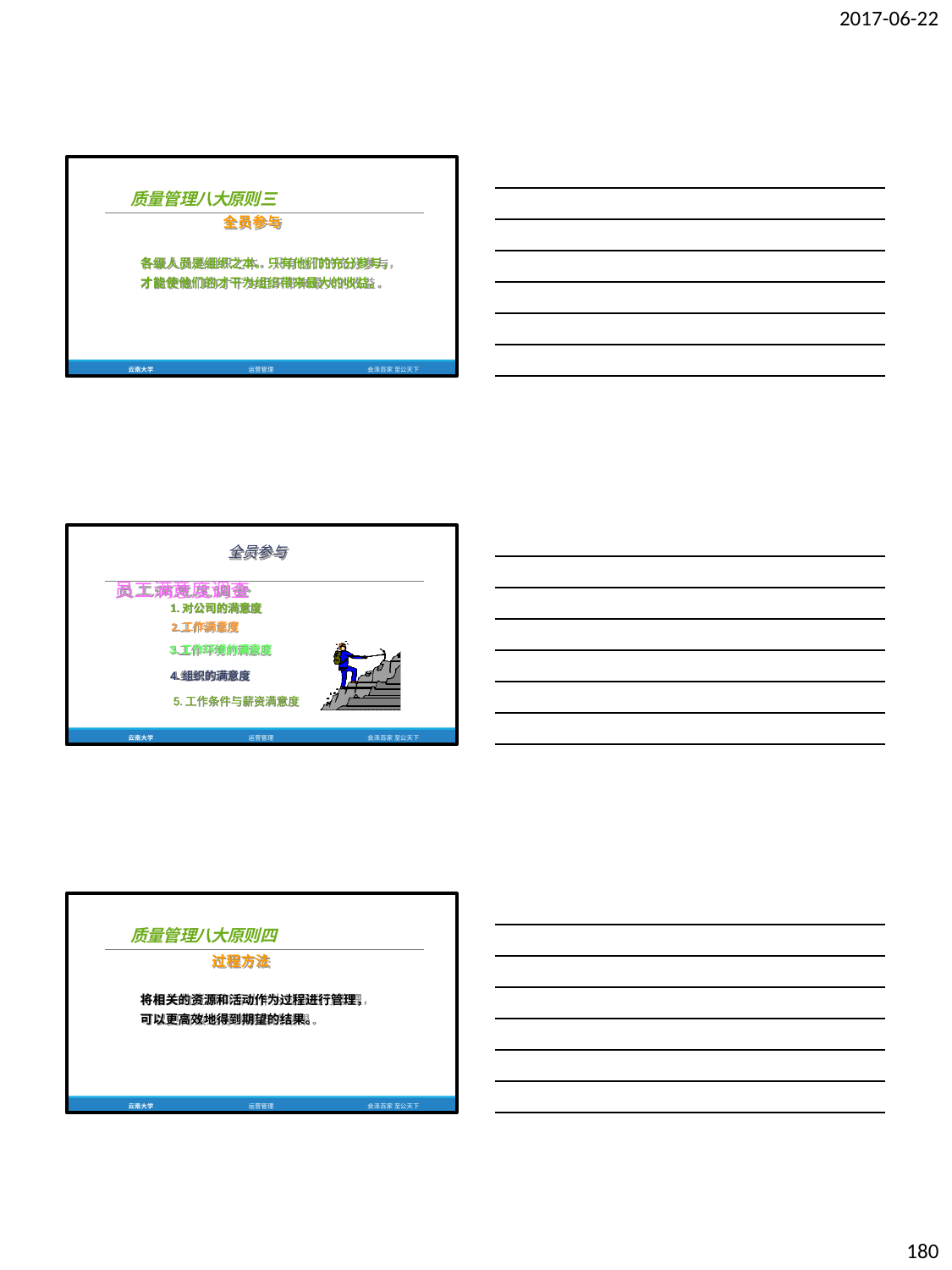

2017-06-22

质量管理八大原则三
全员参与

各级人员是组织之本。只有他们的充分参与，  才能使他们的才干为组织带来最大的收益。

云南大学
运营管理
会泽百家 至公天下

全员参与

员工满意度调查
1.对公司的满意度
2.工作满意度
3.工作环境的满意度

4.组织的满意度

5.工作条件与薪资满意度

云南大学
运营管理
会泽百家 至公天下

质量管理八大原则四
过程方法

将相关的资源和活动作为过程进行管理，  可以更高效地得到期望的结果。

云南大学
运营管理
会泽百家 至公天下

180